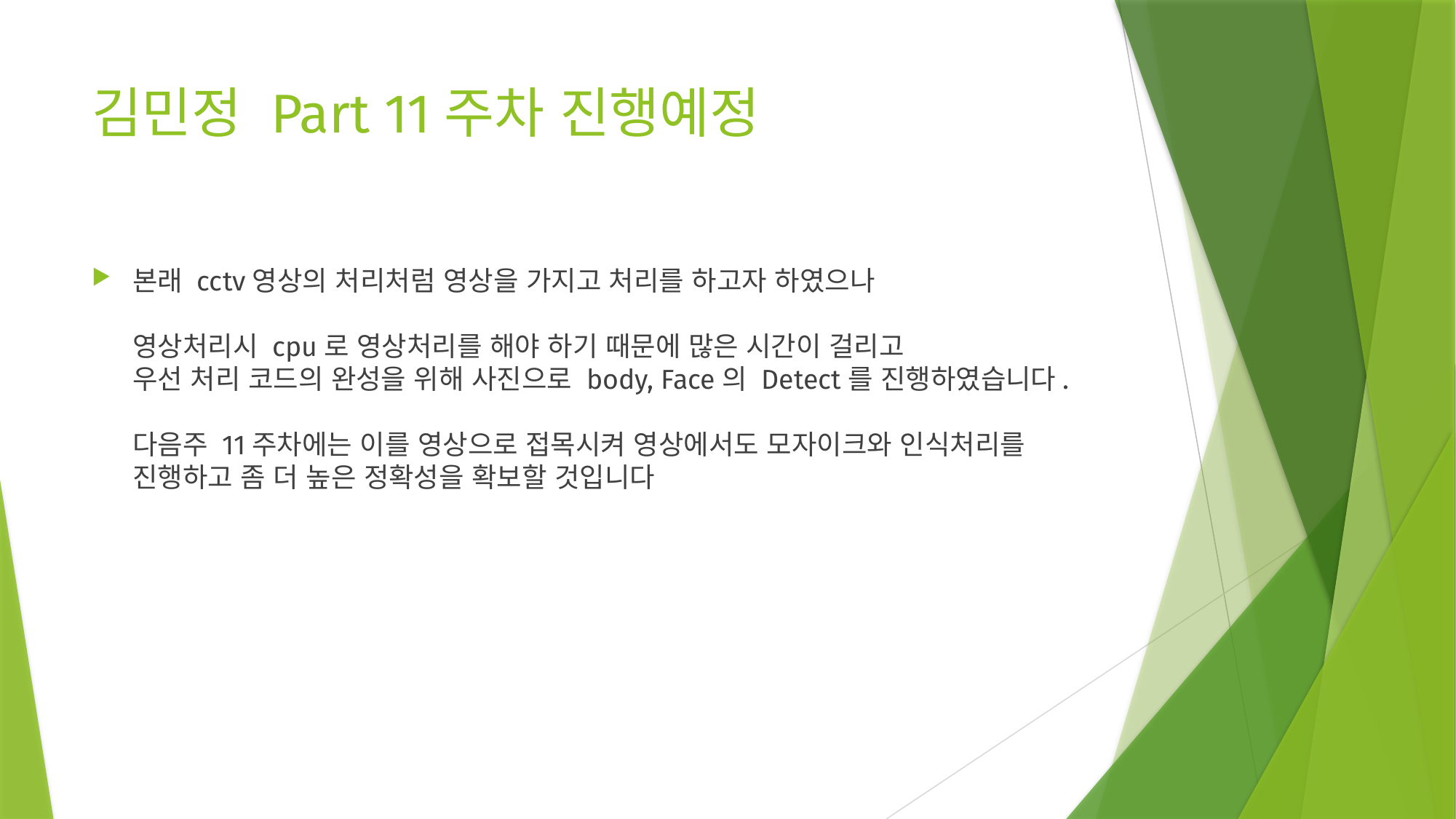

# 김민정 Part 11주차 진행예정
본래 cctv영상의 처리처럼 영상을 가지고 처리를 하고자 하였으나
영상처리시 cpu로 영상처리를 해야 하기 때문에 많은 시간이 걸리고
우선 처리 코드의 완성을 위해 사진으로 body, Face의 Detect를 진행하였습니다.
다음주 11주차에는 이를 영상으로 접목시켜 영상에서도 모자이크와 인식처리를 진행하고 좀 더 높은 정확성을 확보할 것입니다